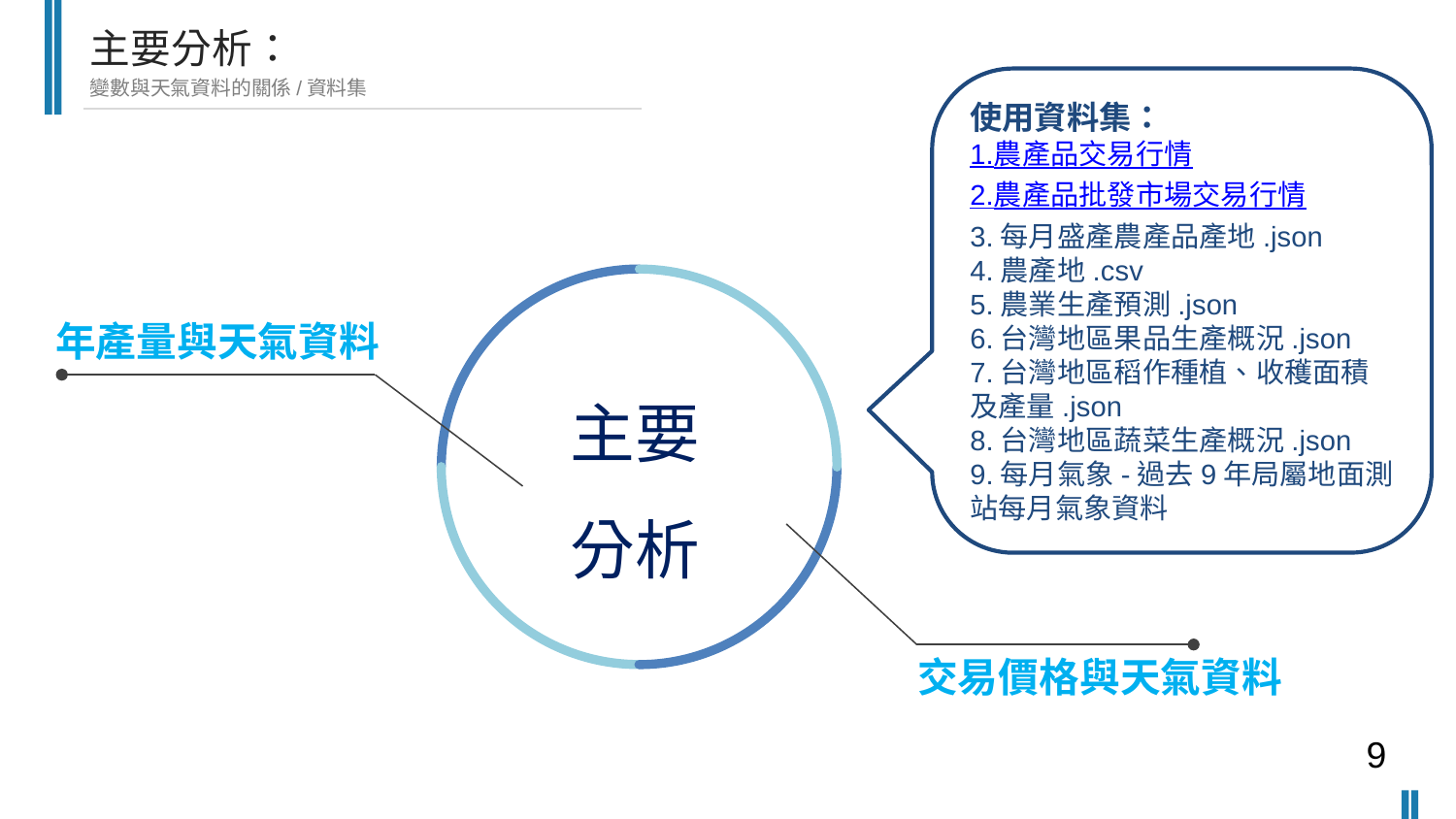

主要分析：
變數與天氣資料的關係/資料集
使用資料集：
1.農產品交易行情
2.農產品批發市場交易行情
3.每月盛產農產品產地.json
4.農產地.csv
5.農業生產預測.json
6.台灣地區果品生產概況.json
7.台灣地區稻作種植、收穫面積及產量.json
8.台灣地區蔬菜生產概況.json
9.每月氣象-過去9年局屬地面測站每月氣象資料

年產量與天氣資料
主要
分析
交易價格與天氣資料
9